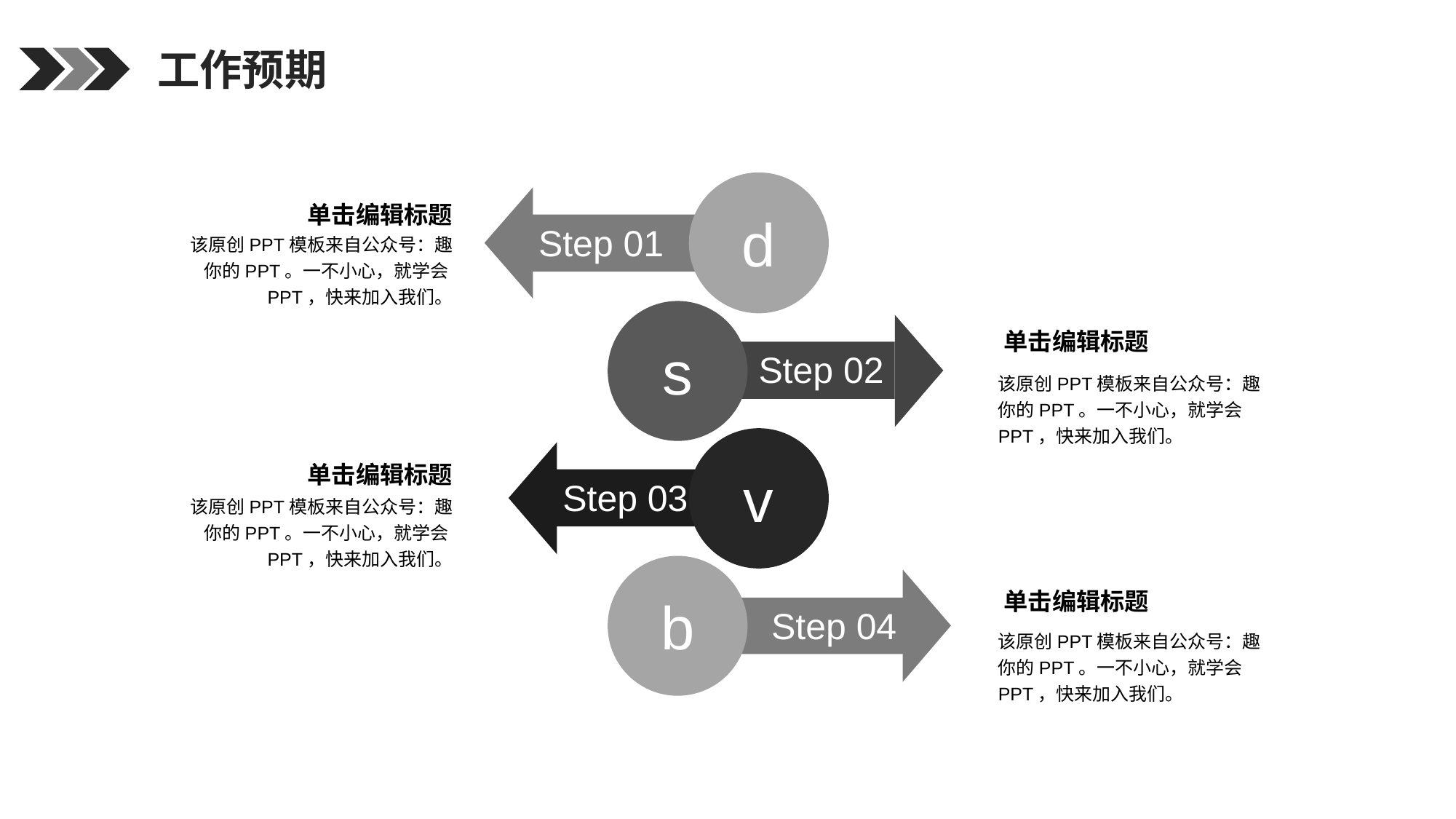

工作预期

d

Step 01
单击编辑标题
该原创PPT模板来自公众号：趣你的PPT。一不小心，就学会PPT，快来加入我们。
s

Step 02
单击编辑标题
该原创PPT模板来自公众号：趣你的PPT。一不小心，就学会PPT，快来加入我们。
v

Step 03
单击编辑标题
该原创PPT模板来自公众号：趣你的PPT。一不小心，就学会PPT，快来加入我们。
b

Step 04
单击编辑标题
该原创PPT模板来自公众号：趣你的PPT。一不小心，就学会PPT，快来加入我们。